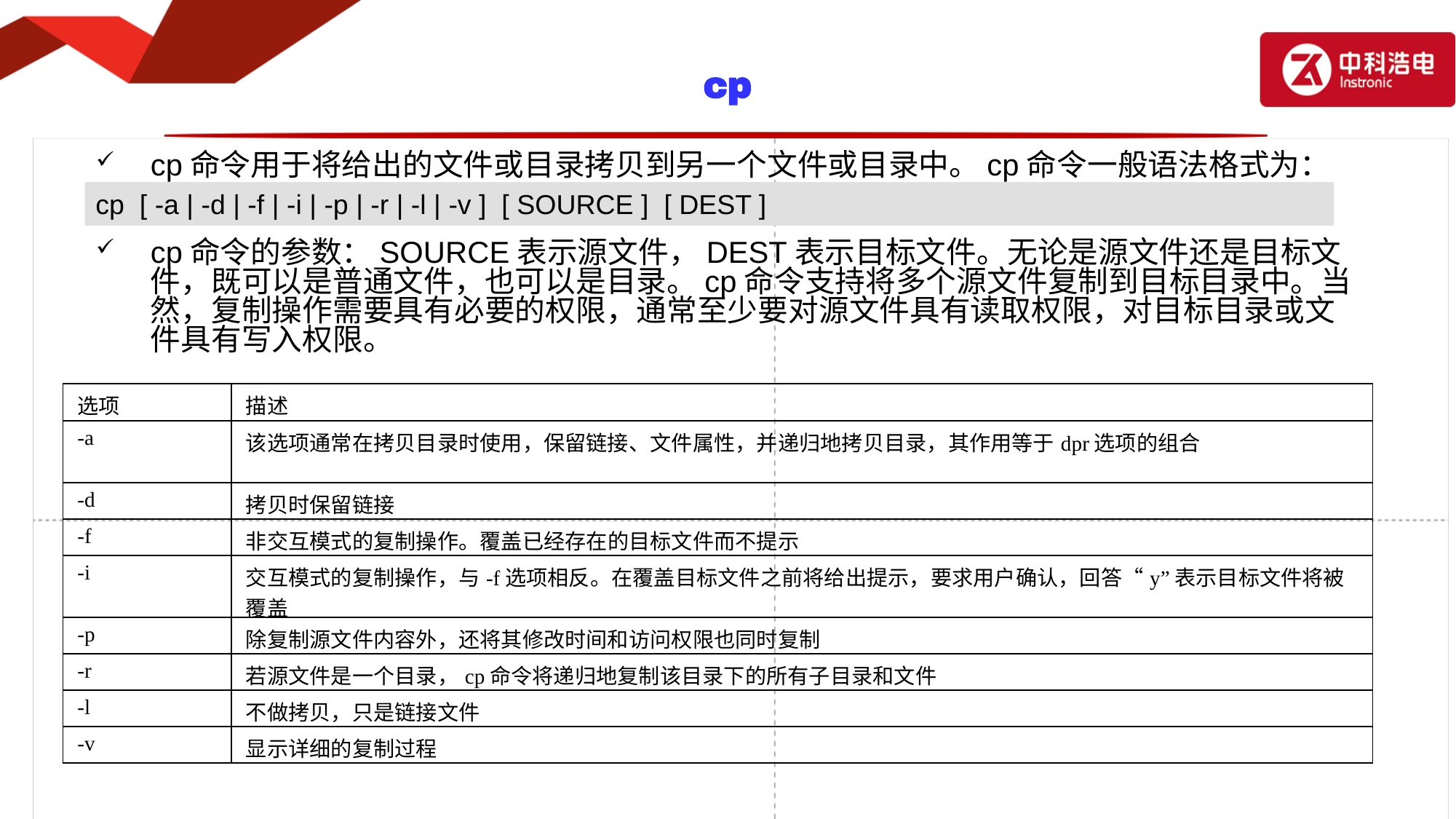

# cp
cp命令用于将给出的文件或目录拷贝到另一个文件或目录中。cp命令一般语法格式为：

cp命令的参数：SOURCE表示源文件，DEST表示目标文件。无论是源文件还是目标文件，既可以是普通文件，也可以是目录。cp命令支持将多个源文件复制到目标目录中。当然，复制操作需要具有必要的权限，通常至少要对源文件具有读取权限，对目标目录或文件具有写入权限。
cp  [ -a | -d | -f | -i | -p | -r | -l | -v ]  [ SOURCE ]  [ DEST ]
| 选项 | 描述 |
| --- | --- |
| -a | 该选项通常在拷贝目录时使用，保留链接、文件属性，并递归地拷贝目录，其作用等于dpr选项的组合 |
| -d | 拷贝时保留链接 |
| -f | 非交互模式的复制操作。覆盖已经存在的目标文件而不提示 |
| -i | 交互模式的复制操作，与-f选项相反。在覆盖目标文件之前将给出提示，要求用户确认，回答“y”表示目标文件将被覆盖 |
| -p | 除复制源文件内容外，还将其修改时间和访问权限也同时复制 |
| -r | 若源文件是一个目录，cp命令将递归地复制该目录下的所有子目录和文件 |
| -l | 不做拷贝，只是链接文件 |
| -v | 显示详细的复制过程 |